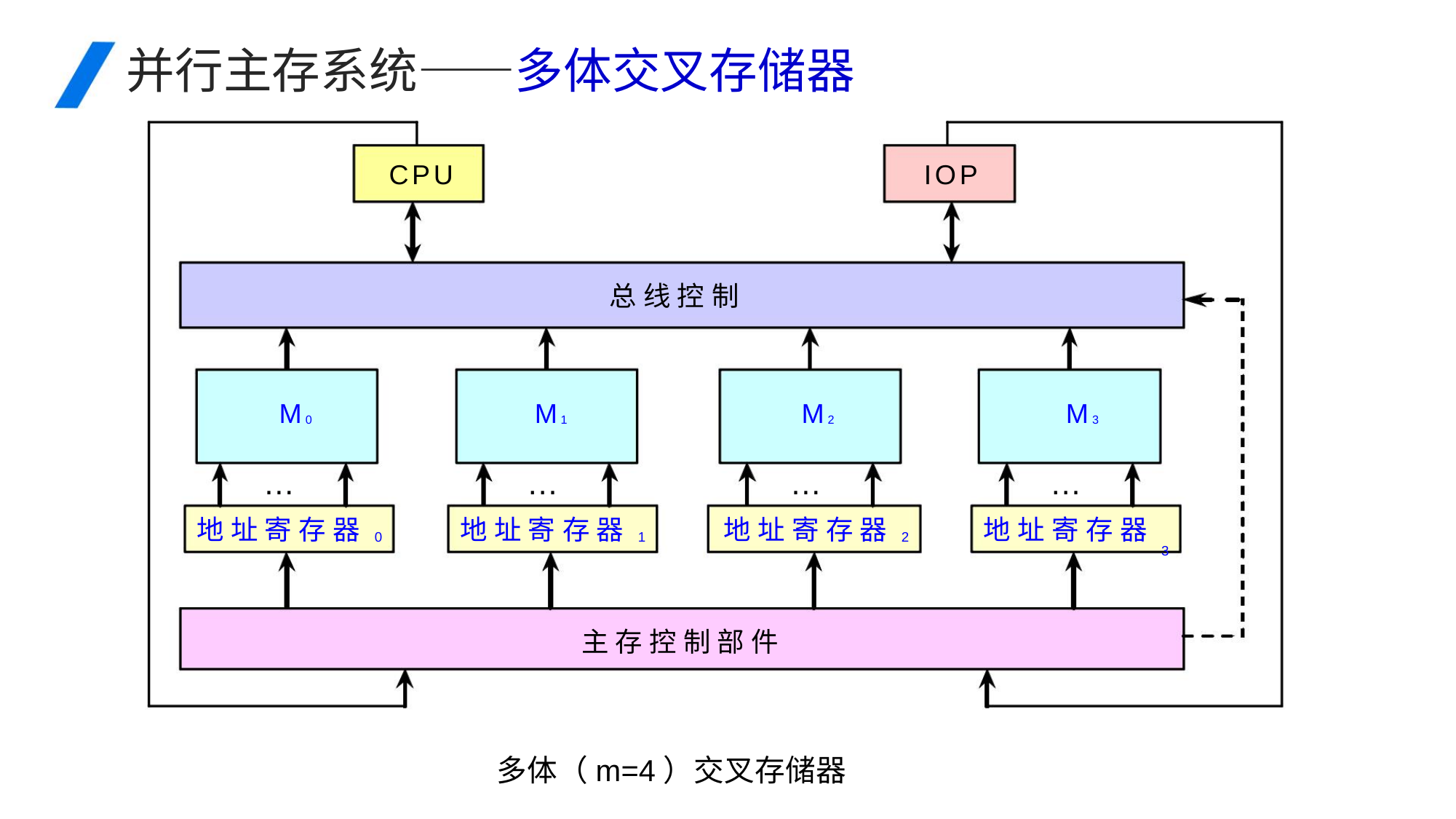

并行主存系统——多体交叉存储器
CPU
IOP
总线控制
M0
M1
M2
M3
…
…
…
…
地址寄存器
地址寄存器
地址寄存器
地址寄存器
3
0
1
2
主存控制部件
多体（m=4）交叉存储器